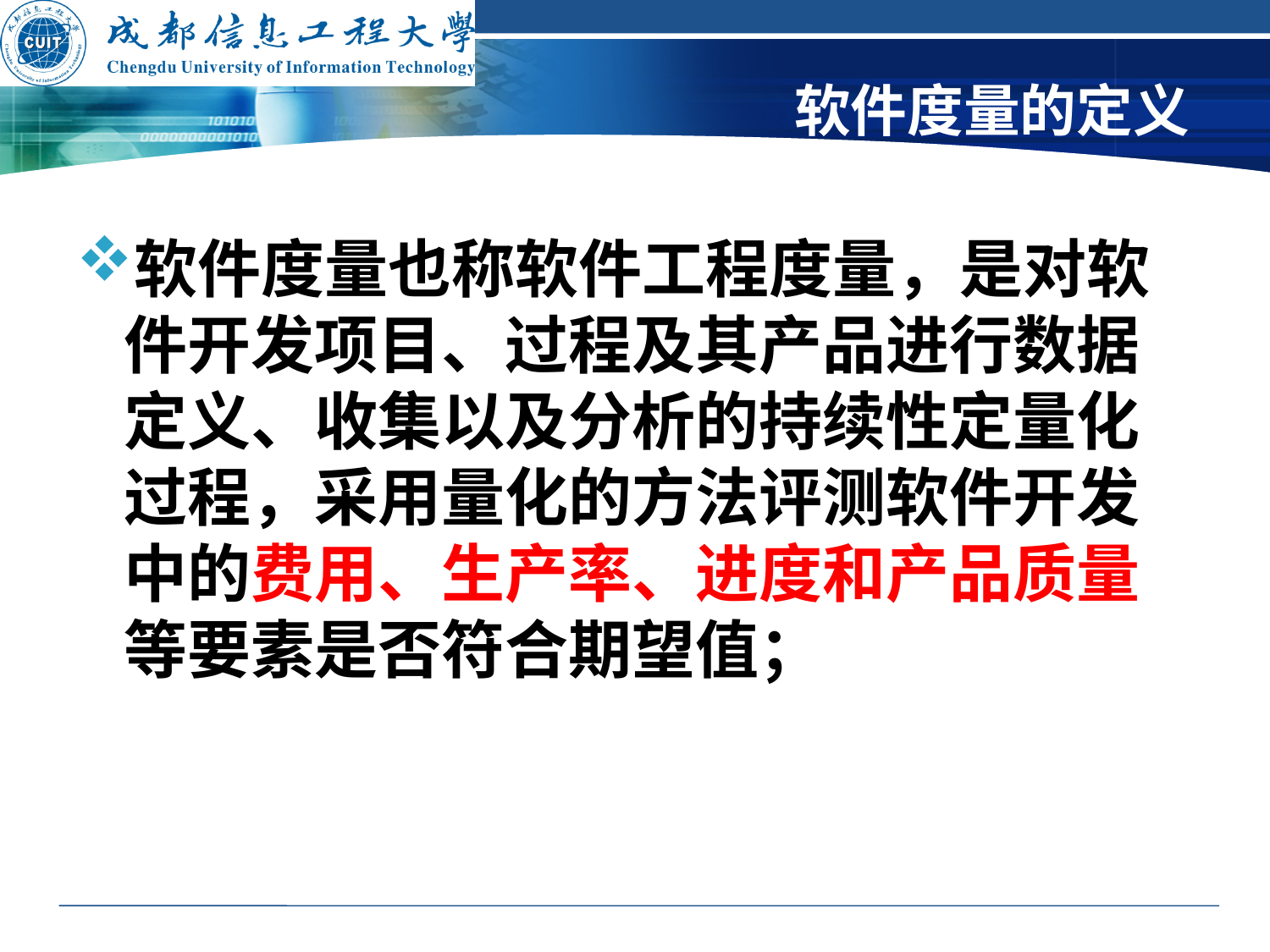

# 软件度量的定义
软件度量也称软件工程度量，是对软件开发项目、过程及其产品进行数据定义、收集以及分析的持续性定量化过程，采用量化的方法评测软件开发中的费用、生产率、进度和产品质量等要素是否符合期望值；